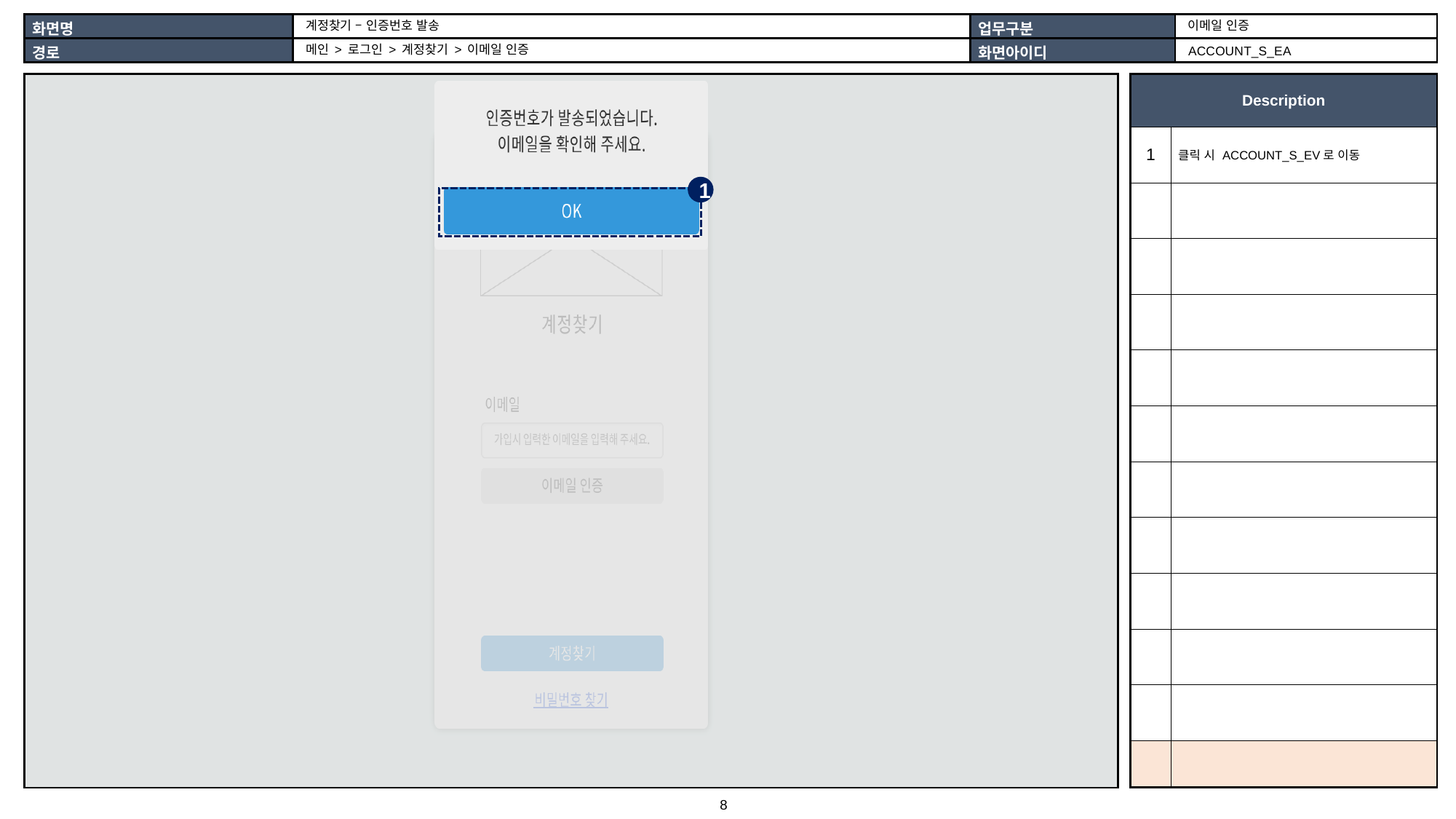

이메일 인증
계정찾기 – 인증번호 발송
메인 > 로그인 > 계정찾기 > 이메일 인증
ACCOUNT_S_EA
|  |
| --- |
| Description |  |
| --- | --- |
| 1 | 클릭 시 ACCOUNT\_S\_EV로 이동 |
|  |  |
|  |  |
|  |  |
|  |  |
|  |  |
|  |  |
|  |  |
|  |  |
|  |  |
|  |  |
|  |  |
1